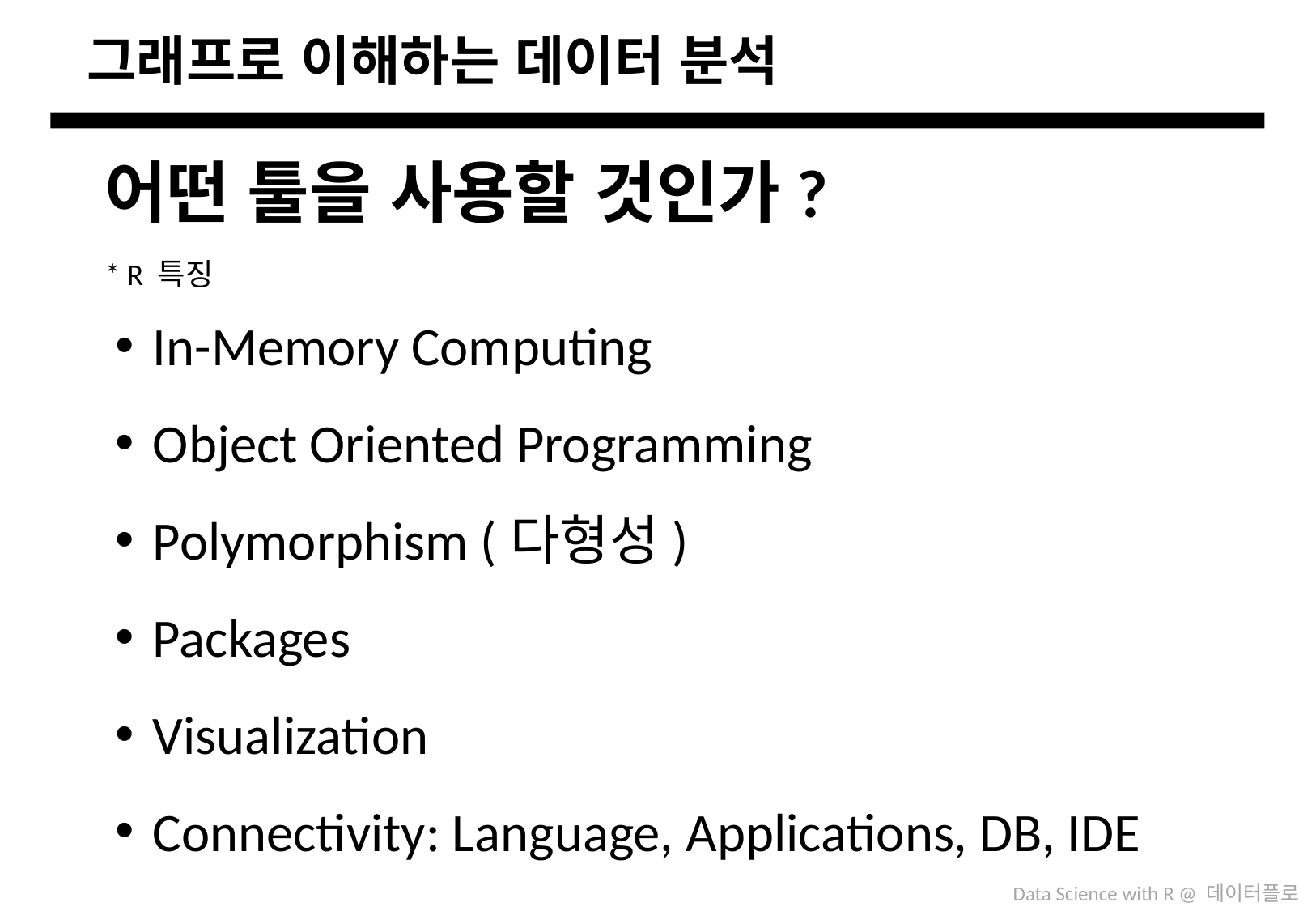

# 그래프로 이해하는 데이터 분석
어떤 툴을 사용할 것인가?

* R 특징
In-Memory Computing
Object Oriented Programming
Polymorphism (다형성)
Packages
Visualization
Connectivity: Language, Applications, DB, IDE